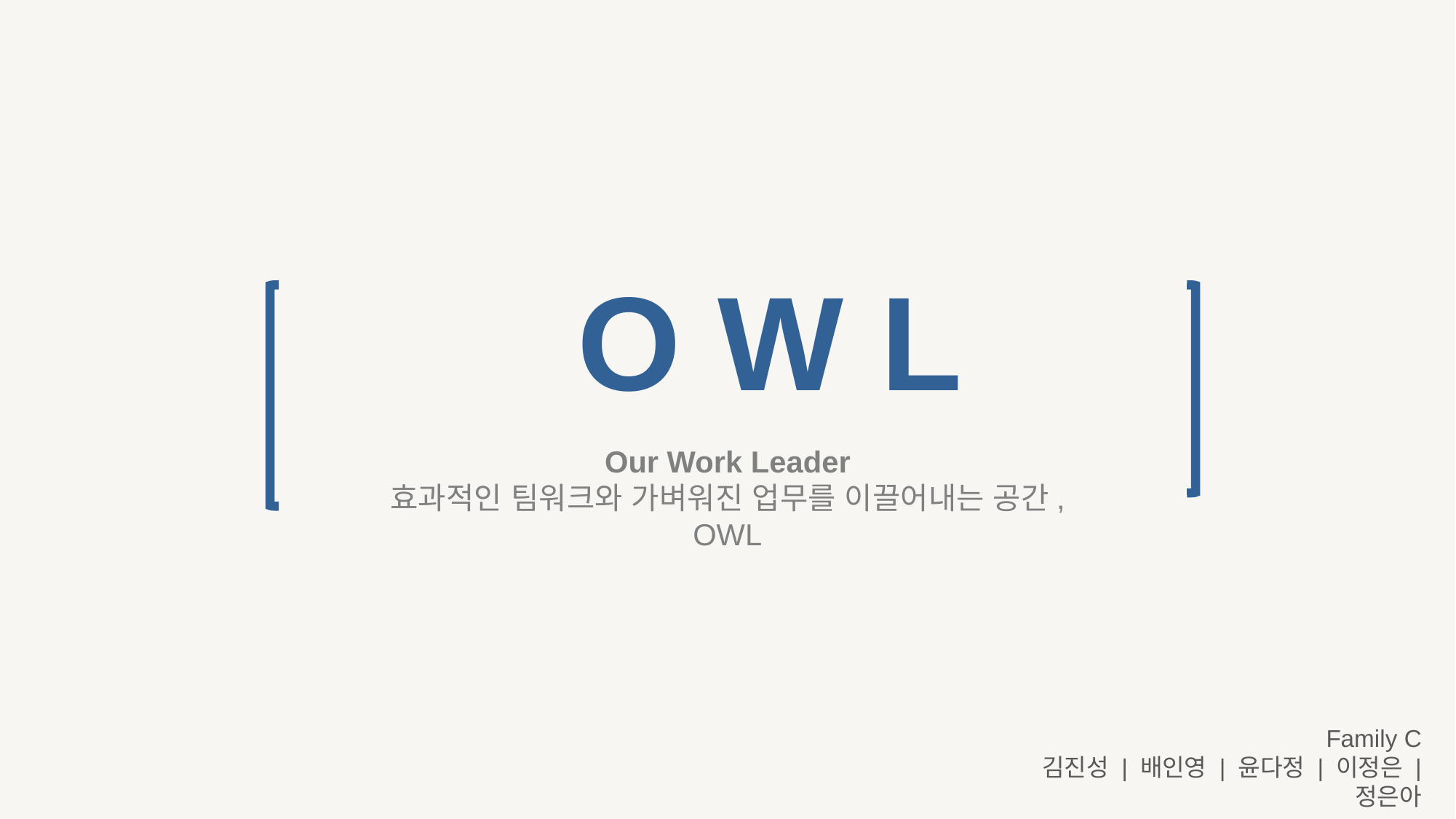

O W L

Our Work Leader
효과적인 팀워크와 가벼워진 업무를 이끌어내는 공간, OWL
Family C
김진성 | 배인영 | 윤다정 | 이정은 | 정은아